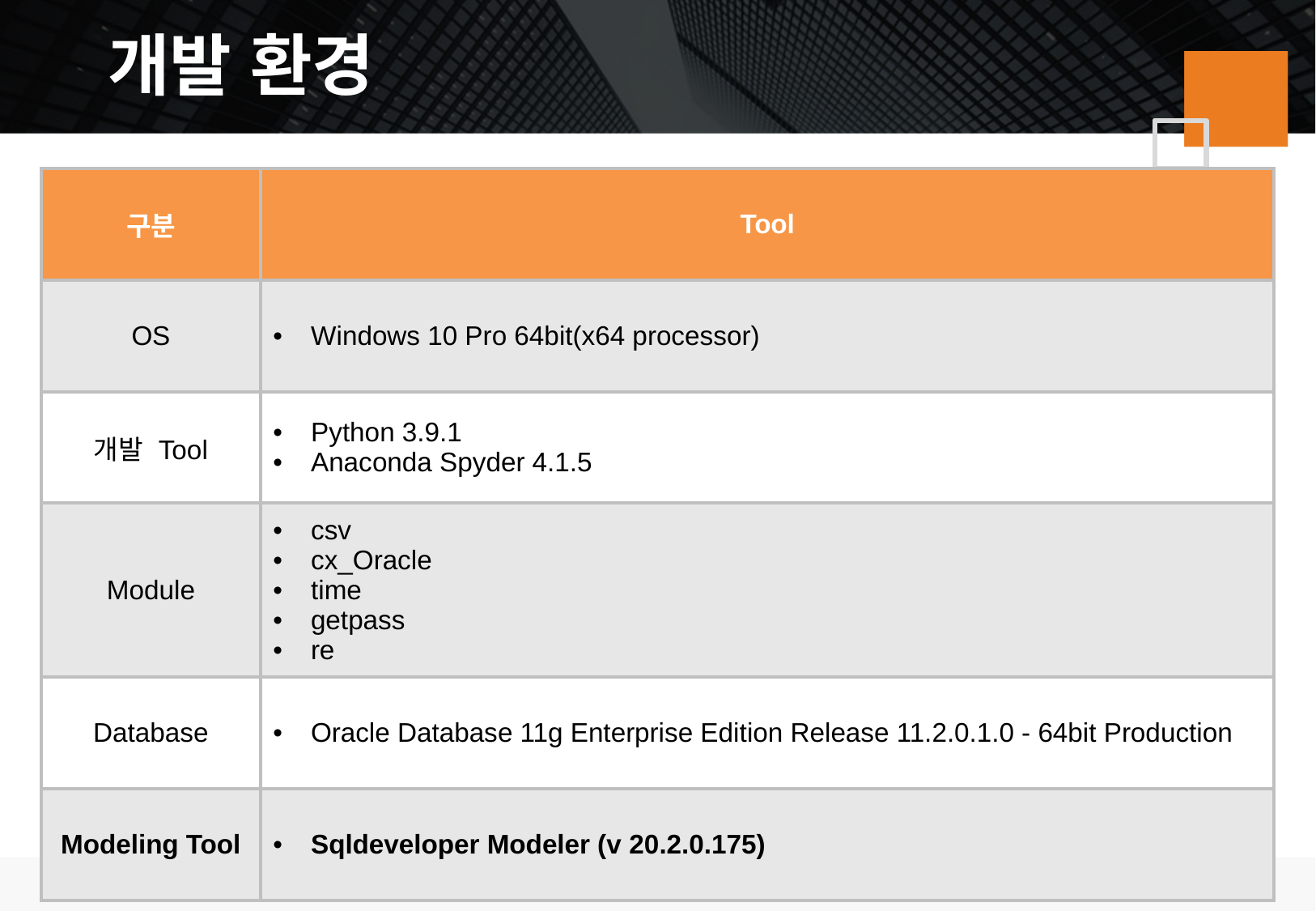

개발 환경
| 구분 | Tool |
| --- | --- |
| OS | Windows 10 Pro 64bit(x64 processor) |
| 개발 Tool | Python 3.9.1 Anaconda Spyder 4.1.5 |
| Module | csv cx\_Oracle time getpass re |
| Database | Oracle Database 11g Enterprise Edition Release 11.2.0.1.0 - 64bit Production |
| Modeling Tool | Sqldeveloper Modeler (v 20.2.0.175) |